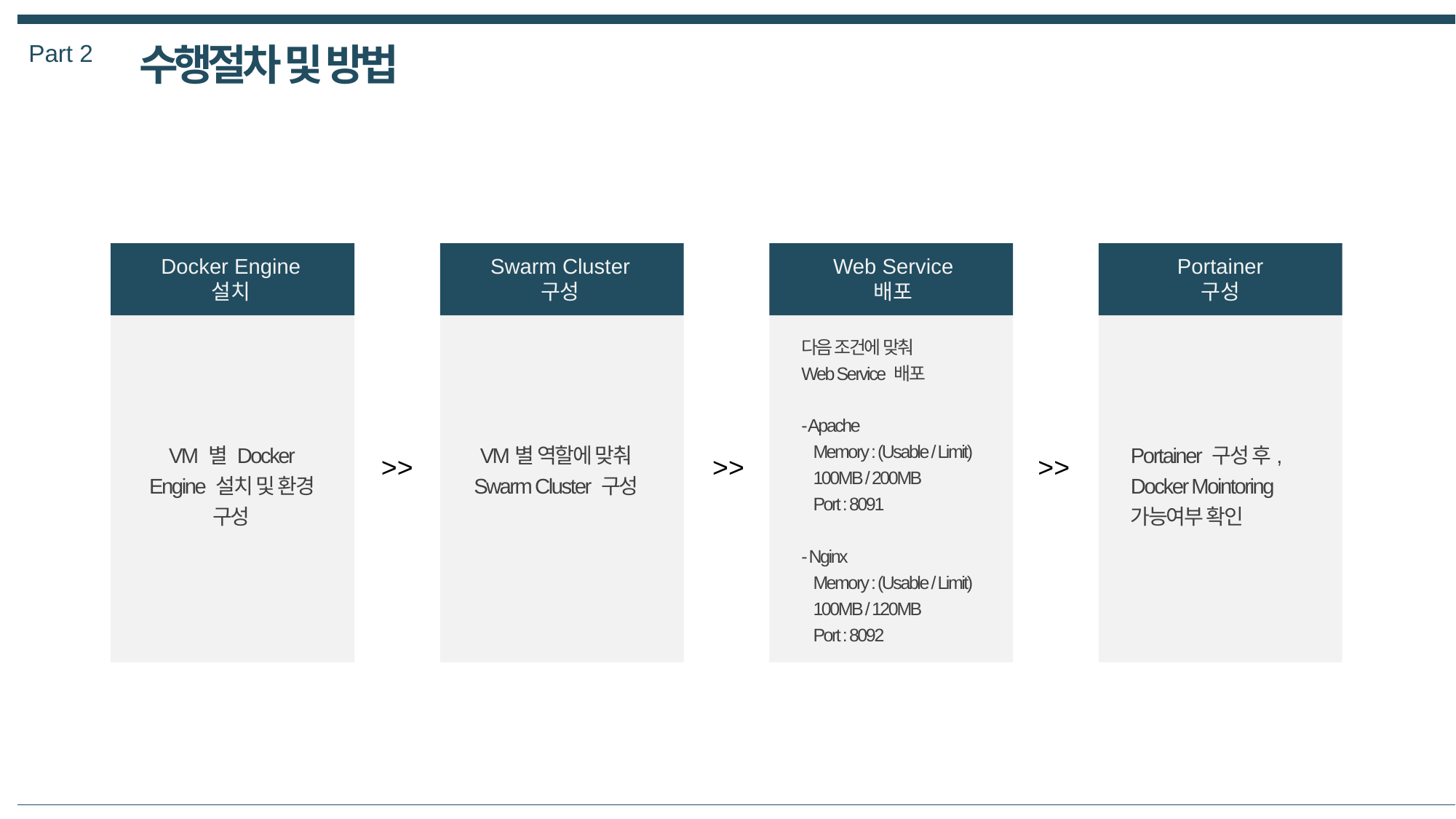

Part 2
수행절차 및 방법

Swarm Cluster
구성
VM별 역할에 맞춰
Swarm Cluster 구성

Web Service
배포
다음 조건에 맞춰
Web Service 배포

- Apache
   Memory : (Usable / Limit)
   100MB / 200MB
   Port : 8091

- Nginx
   Memory : (Usable / Limit)
   100MB / 120MB
   Port : 8092

Portainer
구성
Portainer 구성 후,
Docker Mointoring
가능여부 확인

Docker Engine
설치
VM 별 Docker Engine 설치 및 환경 구성
>>
>>
>>